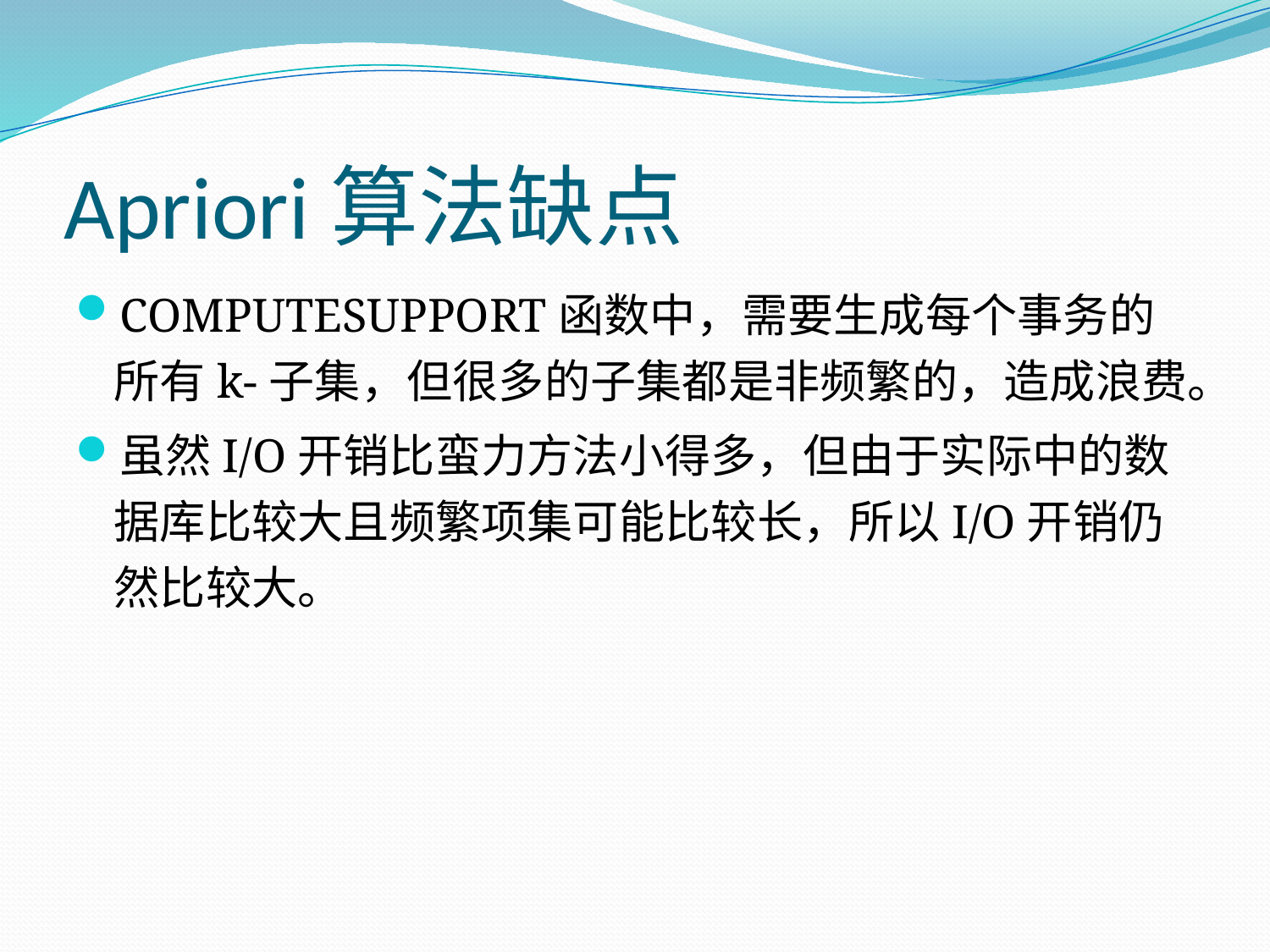

# Apriori算法缺点
COMPUTESUPPORT函数中，需要生成每个事务的所有k-子集，但很多的子集都是非频繁的，造成浪费。
虽然I/O开销比蛮力方法小得多，但由于实际中的数据库比较大且频繁项集可能比较长，所以I/O开销仍然比较大。